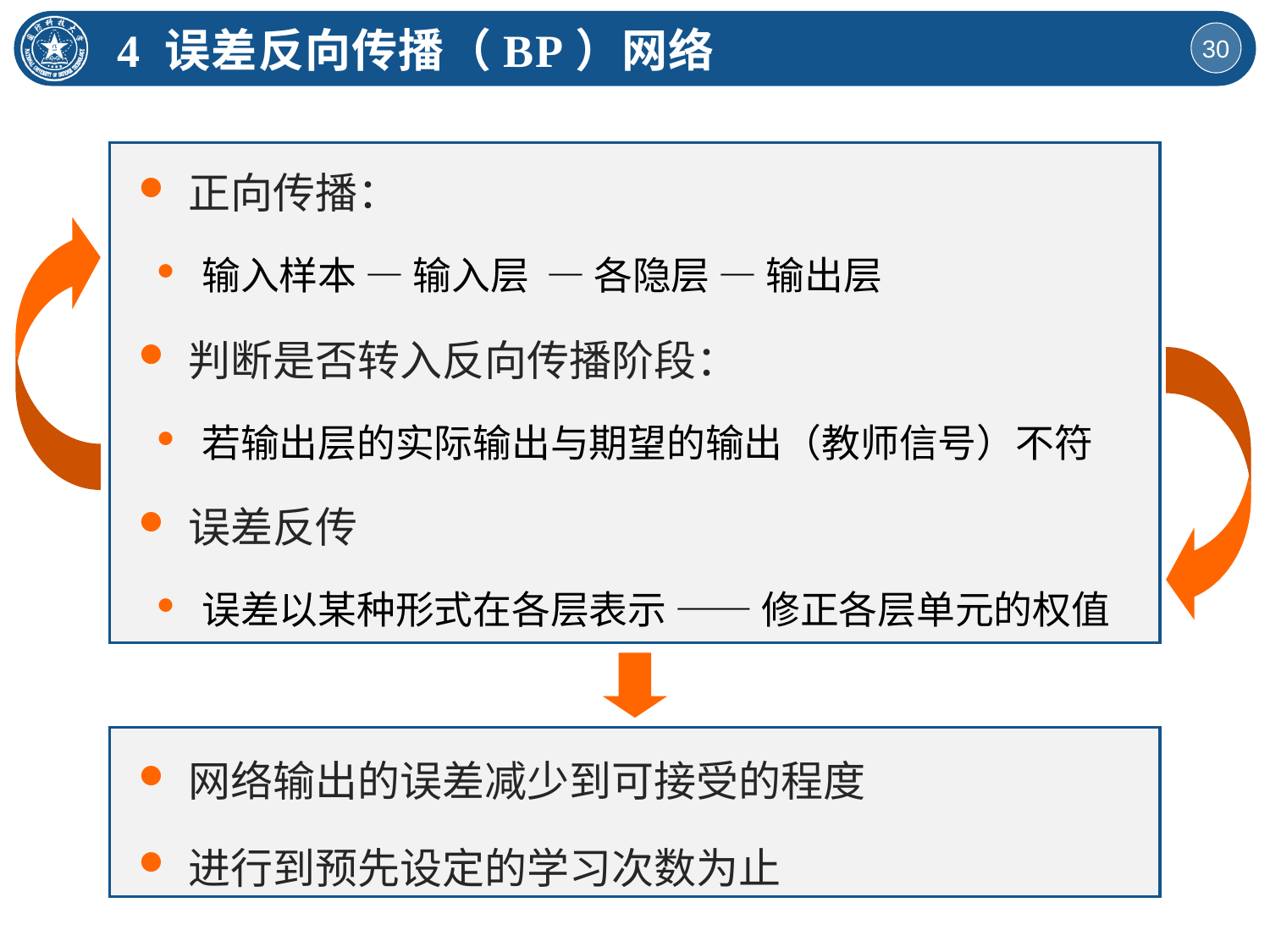

4 误差反向传播（BP）网络
正向传播：
输入样本 — 输入层  — 各隐层 — 输出层
判断是否转入反向传播阶段：
若输出层的实际输出与期望的输出（教师信号）不符
误差反传
误差以某种形式在各层表示 —— 修正各层单元的权值

网络输出的误差减少到可接受的程度
进行到预先设定的学习次数为止